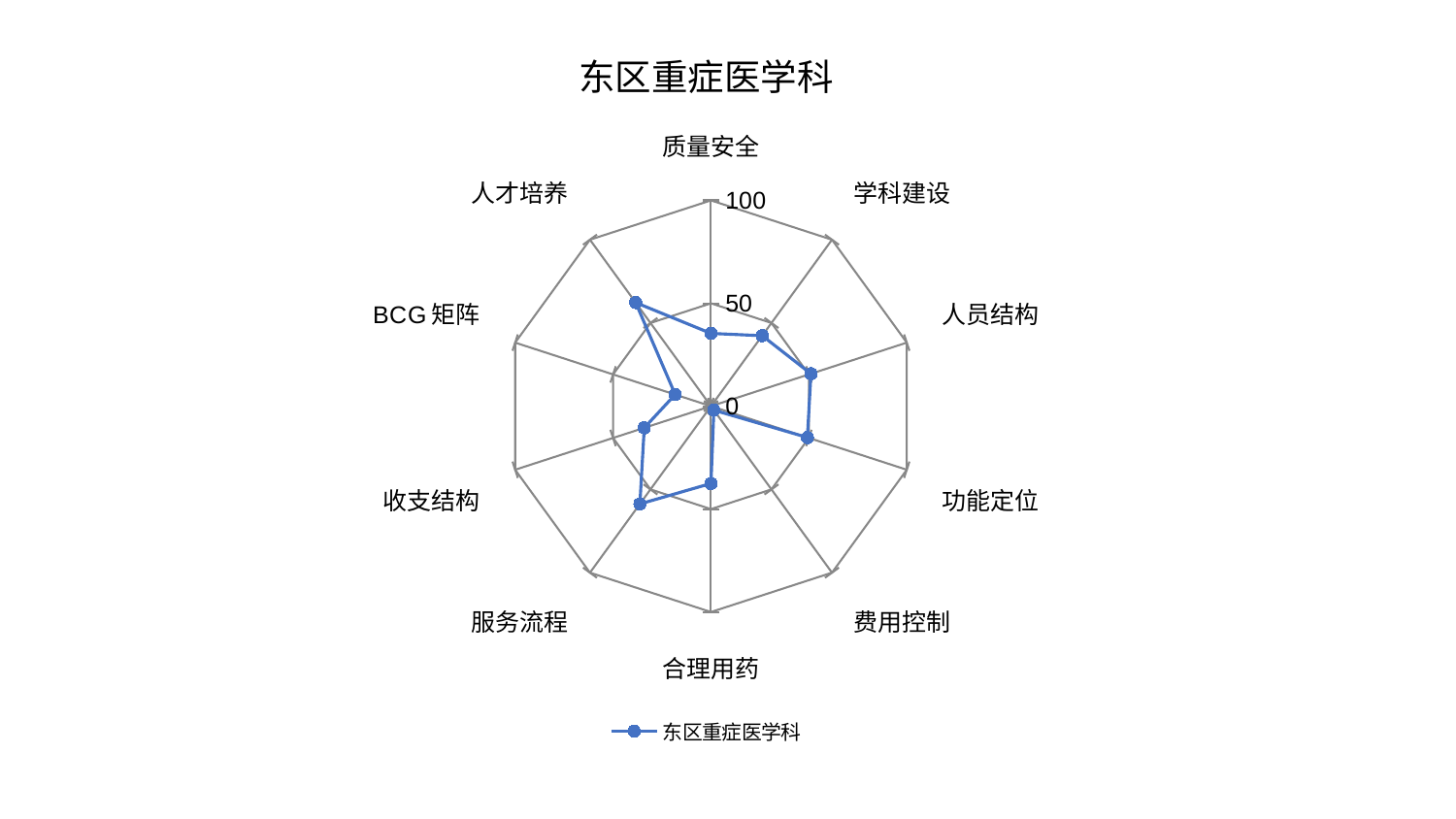

### Chart: 东区重症医学科

| Category | 东区重症医学科 |
|---|---|
| 质量安全 | 35.35881056330546 |
| 学科建设 | 42.360376955614726 |
| 人员结构 | 51.05561738928344 |
| 功能定位 | 49.258323770244665 |
| 费用控制 | 2.3913111165279197 |
| 合理用药 | 37.571475923768695 |
| 服务流程 | 58.734466218136575 |
| 收支结构 | 34.1010216528852 |
| BCG矩阵 | 18.29142215507586 |
| 人才培养 | 62.2396042965482 |
104